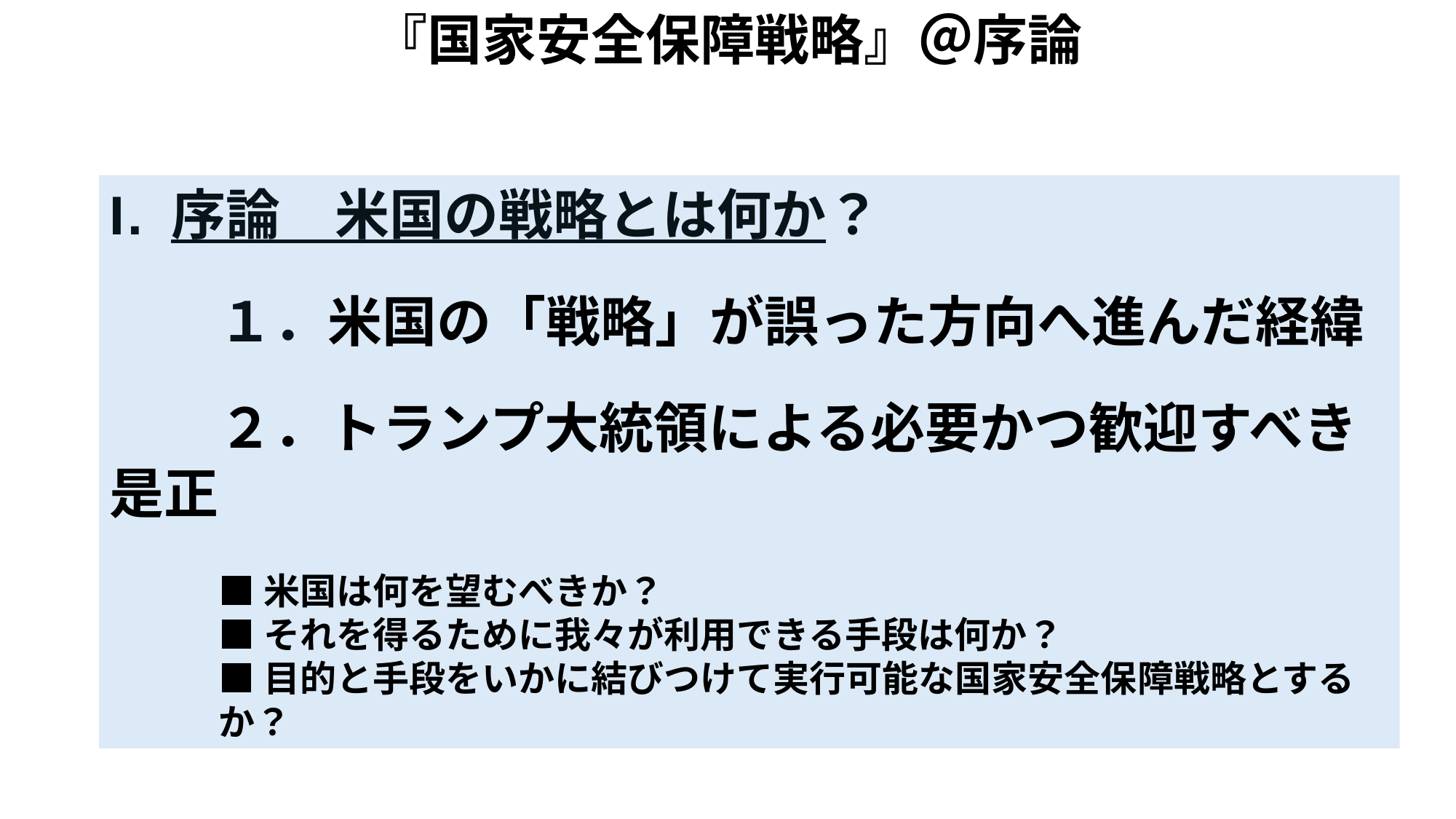

『国家安全保障戦略』＠序論
序論　米国の戦略とは何か？
	１．米国の「戦略」が誤った方向へ進んだ経緯
	２．トランプ大統領による必要かつ歓迎すべき是正

■米国は何を望むべきか？
■それを得るために我々が利用できる手段は何か？
■目的と手段をいかに結びつけて実行可能な国家安全保障戦略とするか？